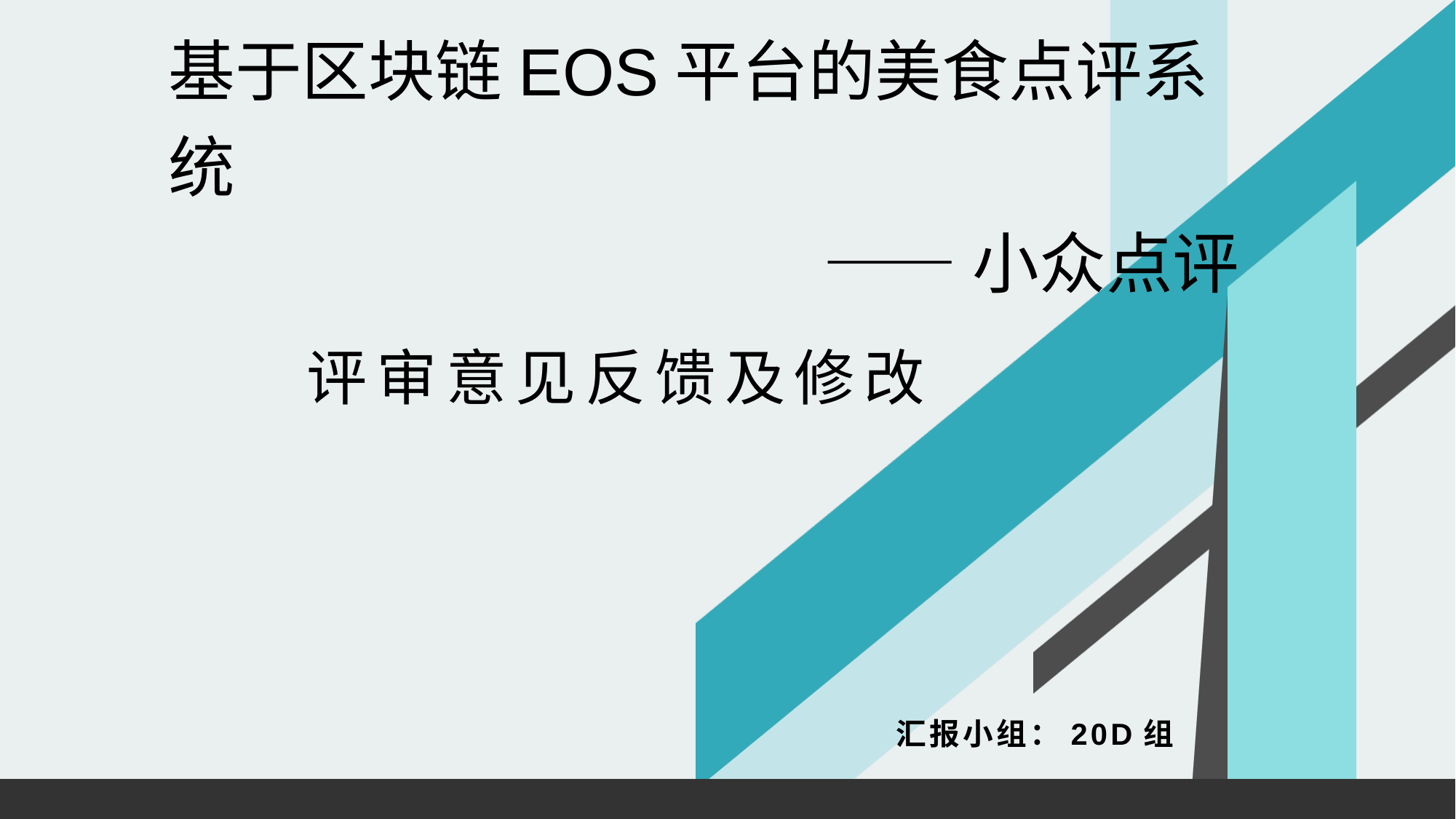

基于区块链EOS平台的美食点评系统
						——小众点评
评审意见反馈及修改
汇报小组：20D组